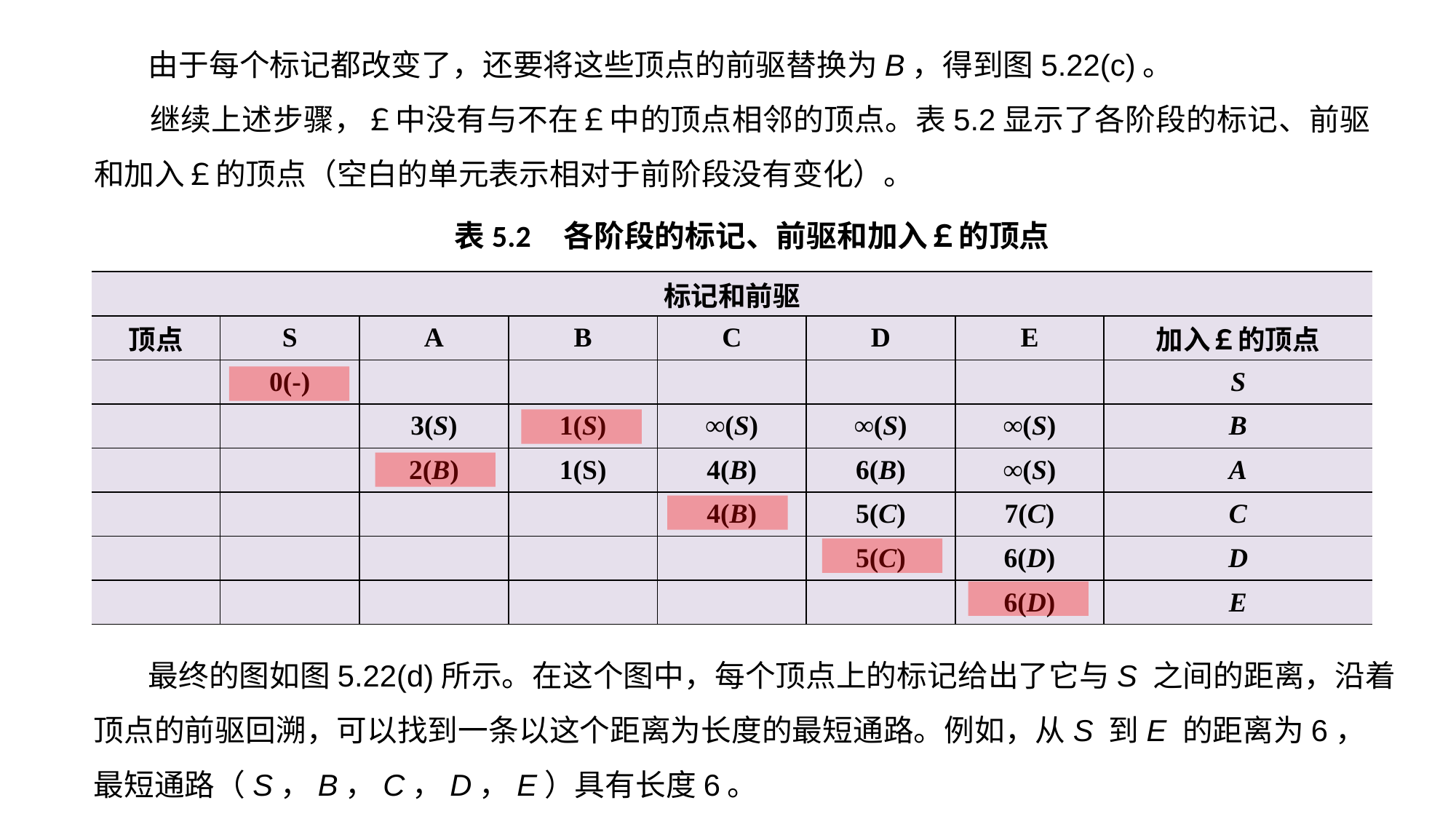

由于每个标记都改变了，还要将这些顶点的前驱替换为B，得到图5.22(c)。
       继续上述步骤，￡中没有与不在￡中的顶点相邻的顶点。表5.2显示了各阶段的标记、前驱和加入￡的顶点（空白的单元表示相对于前阶段没有变化）。

表5.2	各阶段的标记、前驱和加入￡的顶点
| 标记和前驱 |  |  |  |  |  |  |  |
| --- | --- | --- | --- | --- | --- | --- | --- |
| 顶点 | S | A | B | C | D | E | 加入￡的顶点 |
|  | 0(-) |  |  |  |  |  | S |
|  |  | 3(S) | 1(S) | ∞(S) | ∞(S) | ∞(S) | B |
|  |  | 2(B) | 1(S) | 4(B) | 6(B) | ∞(S) | A |
|  |  |  |  | 4(B) | 5(C) | 7(C) | C |
|  |  |  |  |  | 5(C) | 6(D) | D |
|  |  |  |  |  |  | 6(D) | E |

       最终的图如图5.22(d)所示。在这个图中，每个顶点上的标记给出了它与S 之间的距离，沿着顶点的前驱回溯，可以找到一条以这个距离为长度的最短通路。例如，从S 到E 的距离为6，最短通路（S，B，C，D，E）具有长度6。